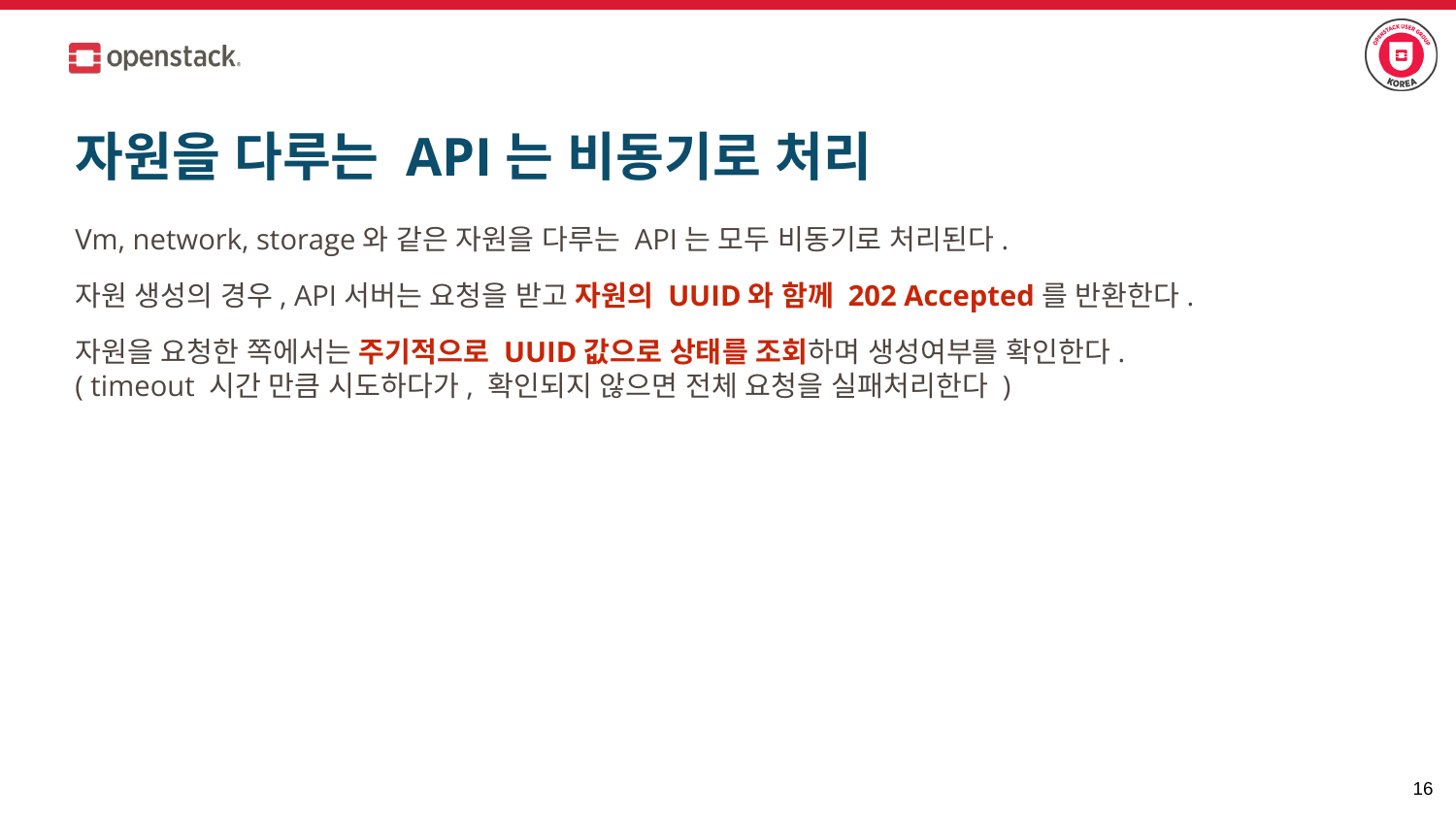

# 자원을 다루는 API는 비동기로 처리
Vm, network, storage와 같은 자원을 다루는 API는 모두 비동기로 처리된다.
자원 생성의 경우, API서버는 요청을 받고 자원의 UUID와 함께 202 Accepted를 반환한다.
자원을 요청한 쪽에서는 주기적으로 UUID값으로 상태를 조회하며 생성여부를 확인한다.
( timeout 시간 만큼 시도하다가, 확인되지 않으면 전체 요청을 실패처리한다 )
16